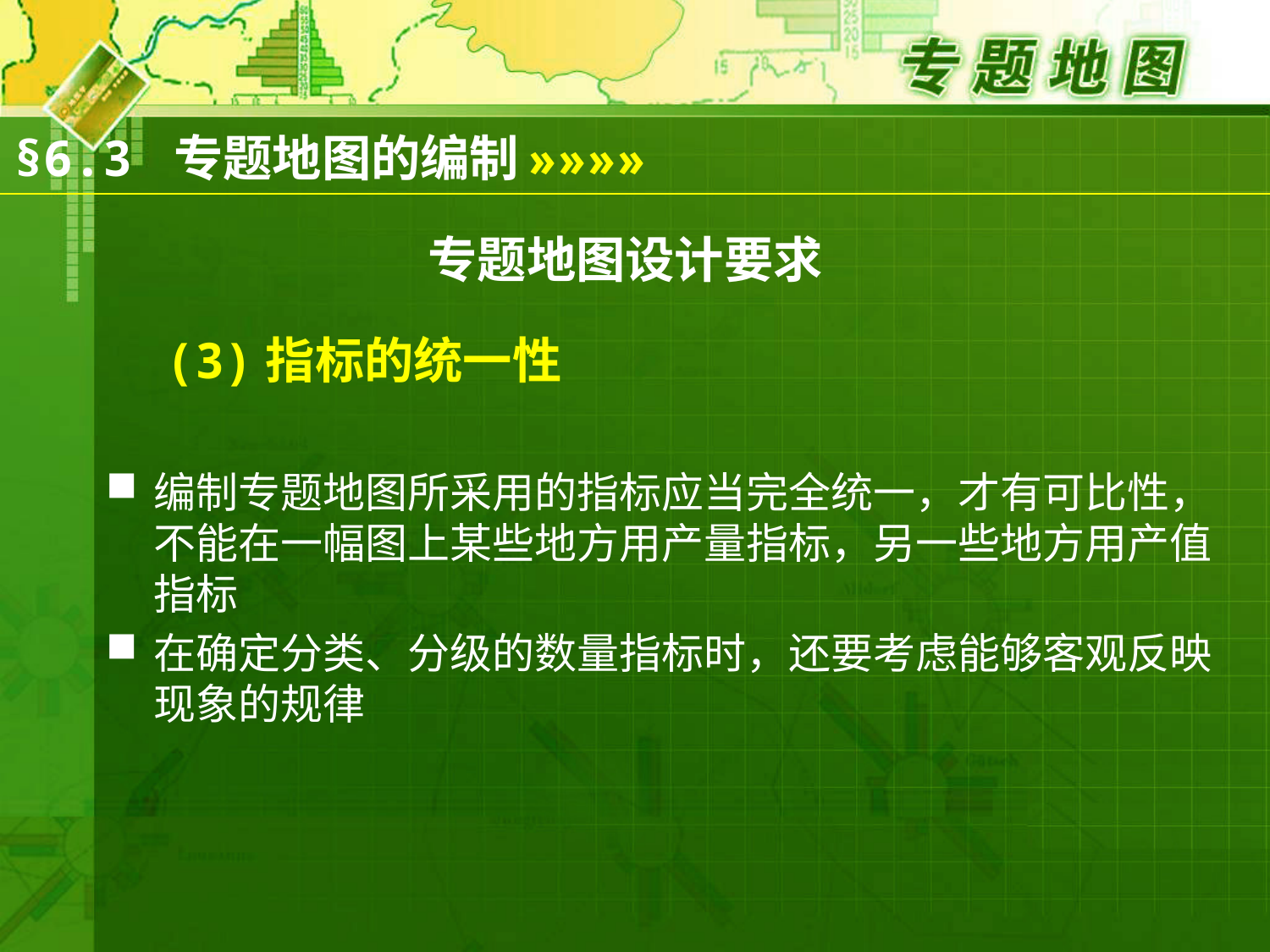

§6.3 专题地图的编制
»»»»
# 专题地图设计要求
  (3)指标的统一性

编制专题地图所采用的指标应当完全统一，才有可比性，不能在一幅图上某些地方用产量指标，另一些地方用产值指标
在确定分类、分级的数量指标时，还要考虑能够客观反映现象的规律